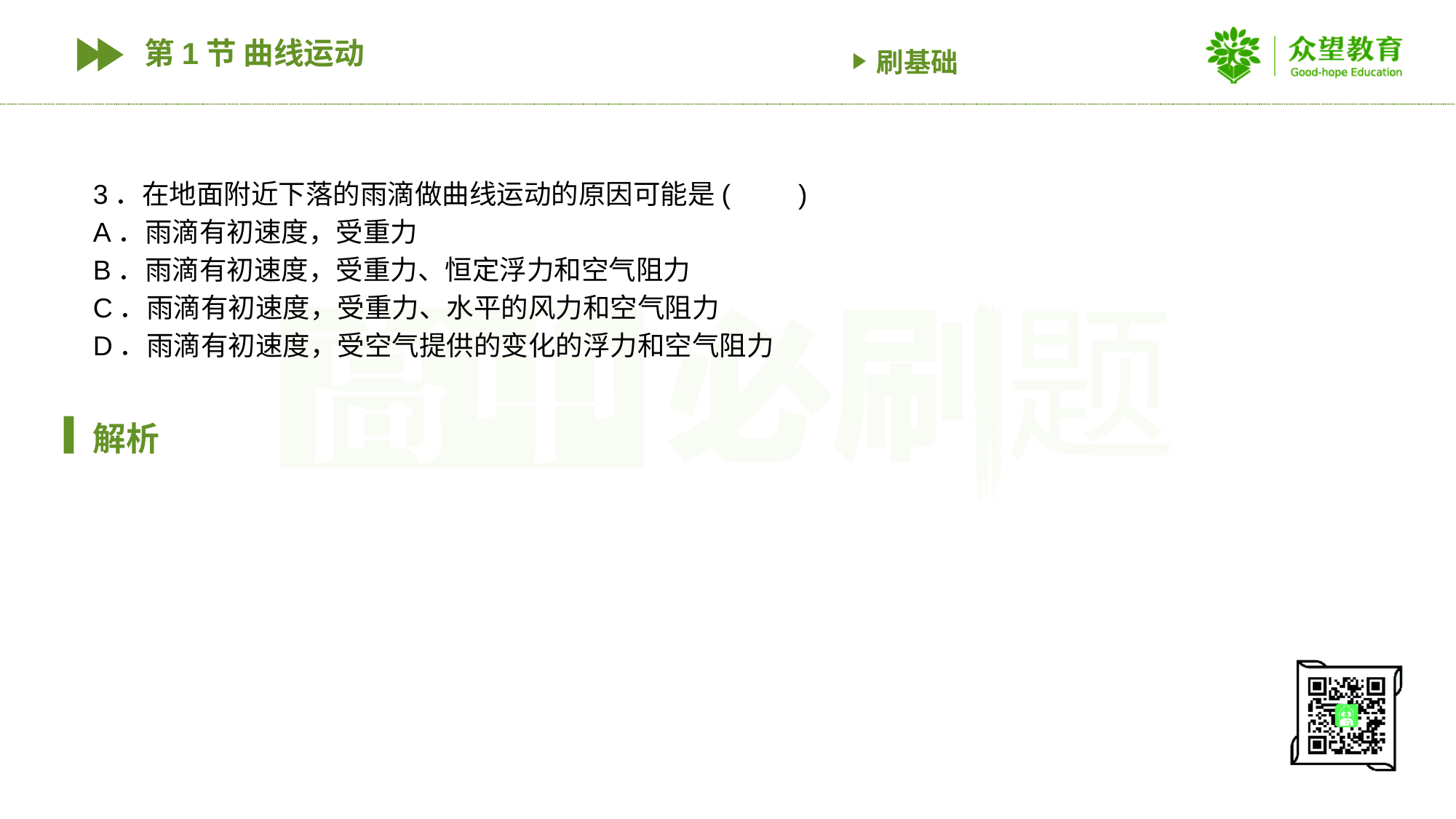

第1节 曲线运动
刷基础

3．在地面附近下落的雨滴做曲线运动的原因可能是(　　)
A．雨滴有初速度，受重力
B．雨滴有初速度，受重力、恒定浮力和空气阻力
C．雨滴有初速度，受重力、水平的风力和空气阻力
D．雨滴有初速度，受空气提供的变化的浮力和空气阻力
解析